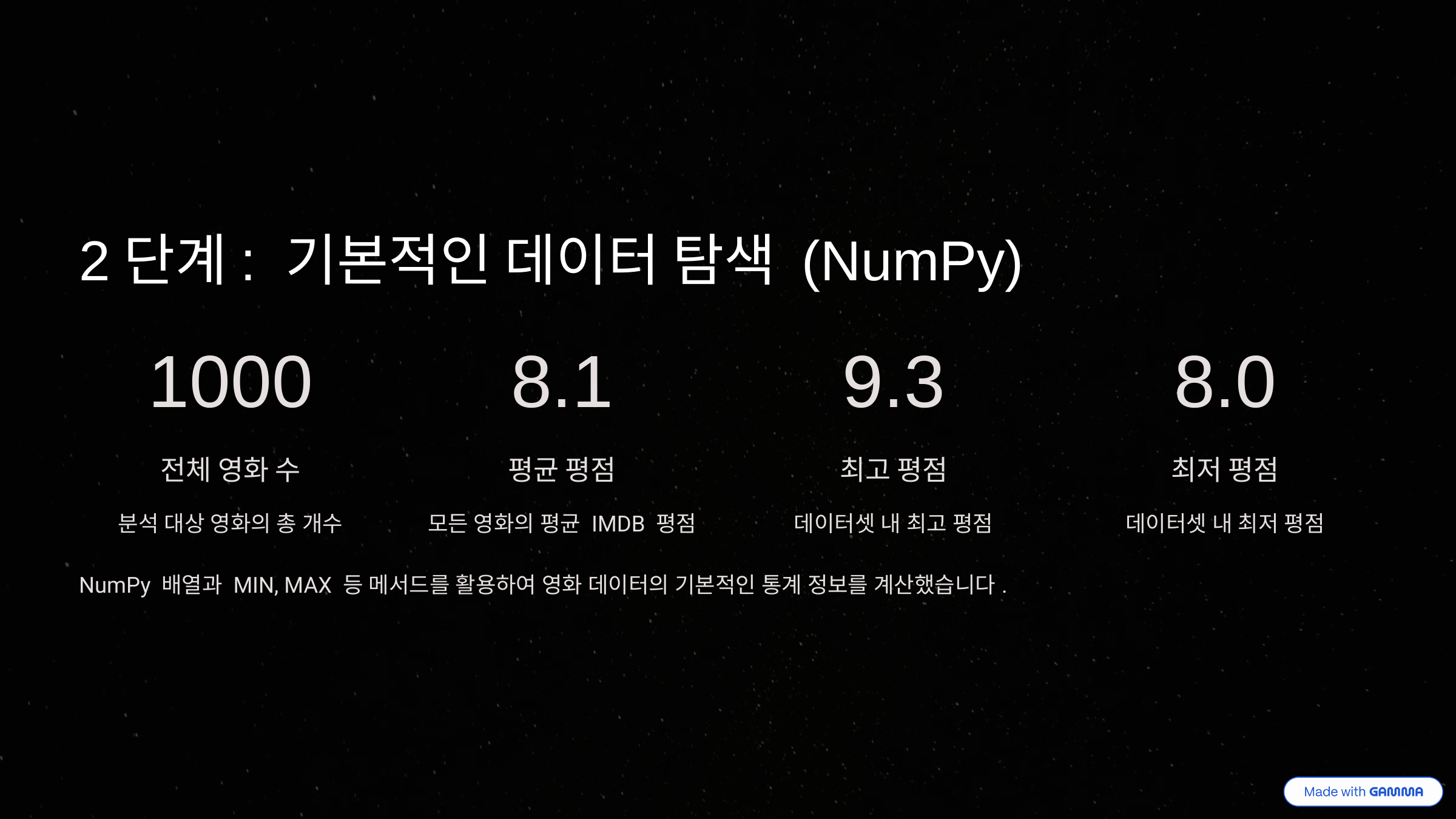

2단계: 기본적인 데이터 탐색 (NumPy)
1000
8.1
9.3
8.0
전체 영화 수
평균 평점
최고 평점
최저 평점
분석 대상 영화의 총 개수
모든 영화의 평균 IMDB 평점
데이터셋 내 최고 평점
데이터셋 내 최저 평점
NumPy 배열과 MIN, MAX 등 메서드를 활용하여 영화 데이터의 기본적인 통계 정보를 계산했습니다.